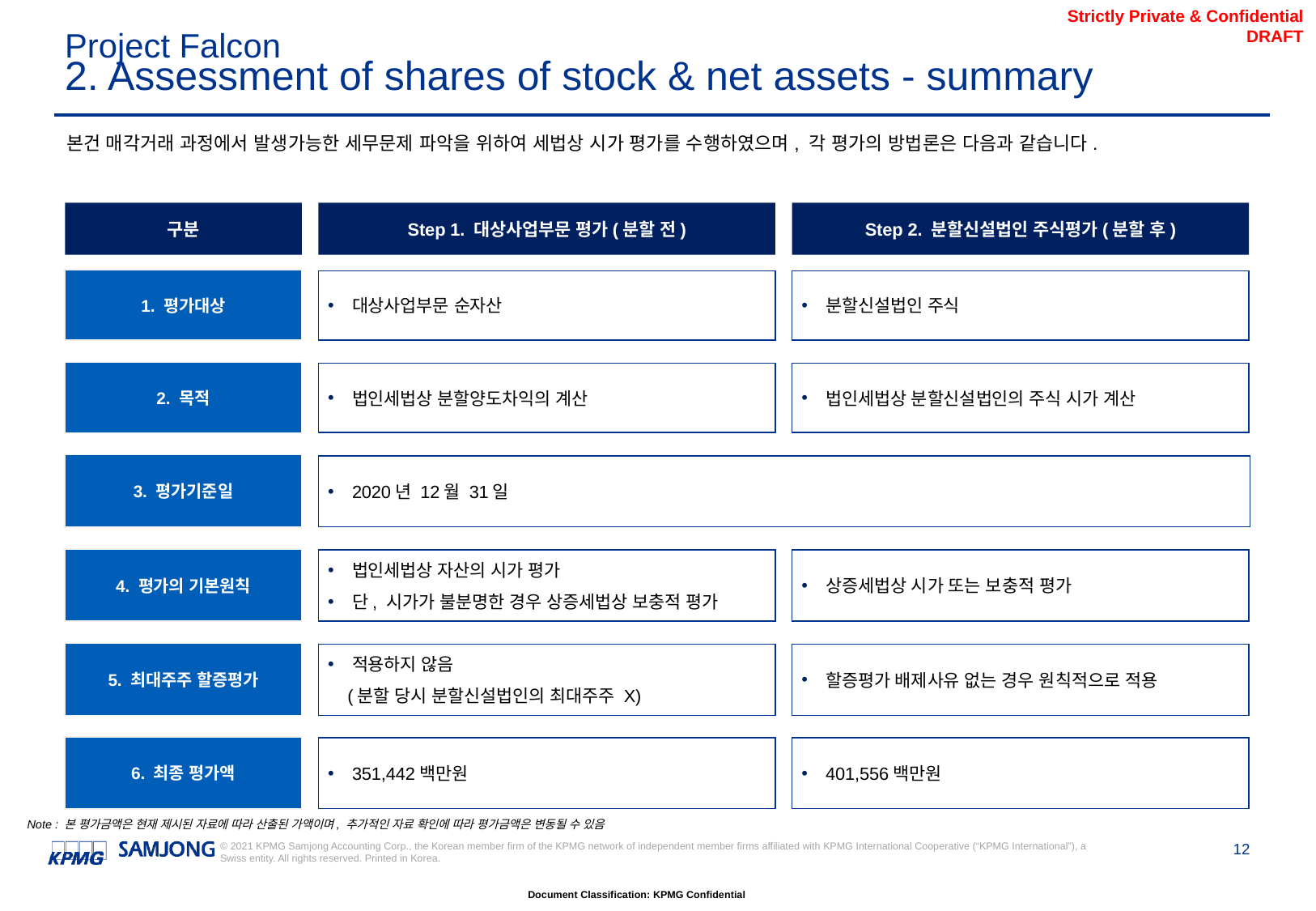

Project Falcon
# 2. Assessment of shares of stock & net assets - summary
본건 매각거래 과정에서 발생가능한 세무문제 파악을 위하여 세법상 시가 평가를 수행하였으며, 각 평가의 방법론은 다음과 같습니다.
구분
Step 1. 대상사업부문 평가(분할 전)
Step 2. 분할신설법인 주식평가(분할 후)
1. 평가대상
대상사업부문 순자산
분할신설법인 주식
2. 목적
법인세법상 분할양도차익의 계산
법인세법상 분할신설법인의 주식 시가 계산
3. 평가기준일
2020년 12월 31일
4. 평가의 기본원칙
법인세법상 자산의 시가 평가
단, 시가가 불분명한 경우 상증세법상 보충적 평가
상증세법상 시가 또는 보충적 평가
5. 최대주주 할증평가
적용하지 않음
    (분할 당시 분할신설법인의 최대주주 X)
할증평가 배제사유 없는 경우 원칙적으로 적용
6. 최종 평가액
351,442백만원
401,556백만원
Note : 본 평가금액은 현재 제시된 자료에 따라 산출된 가액이며, 추가적인 자료 확인에 따라 평가금액은 변동될 수 있음